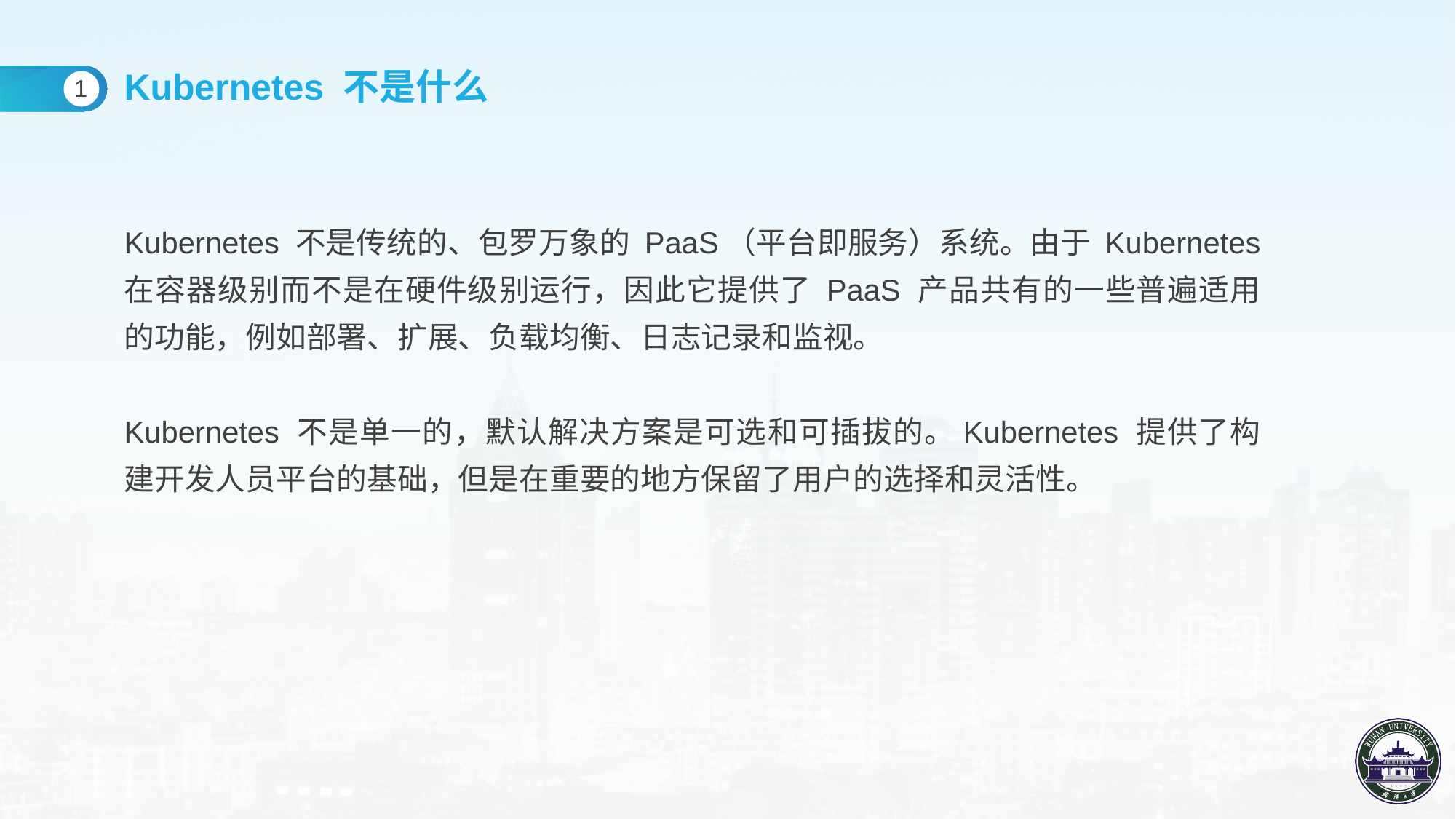

Kubernetes 不是什么
1
Kubernetes 不是传统的、包罗万象的 PaaS（平台即服务）系统。由于 Kubernetes 在容器级别而不是在硬件级别运行，因此它提供了 PaaS 产品共有的一些普遍适用的功能，例如部署、扩展、负载均衡、日志记录和监视。

Kubernetes 不是单一的，默认解决方案是可选和可插拔的。Kubernetes 提供了构建开发人员平台的基础，但是在重要的地方保留了用户的选择和灵活性。